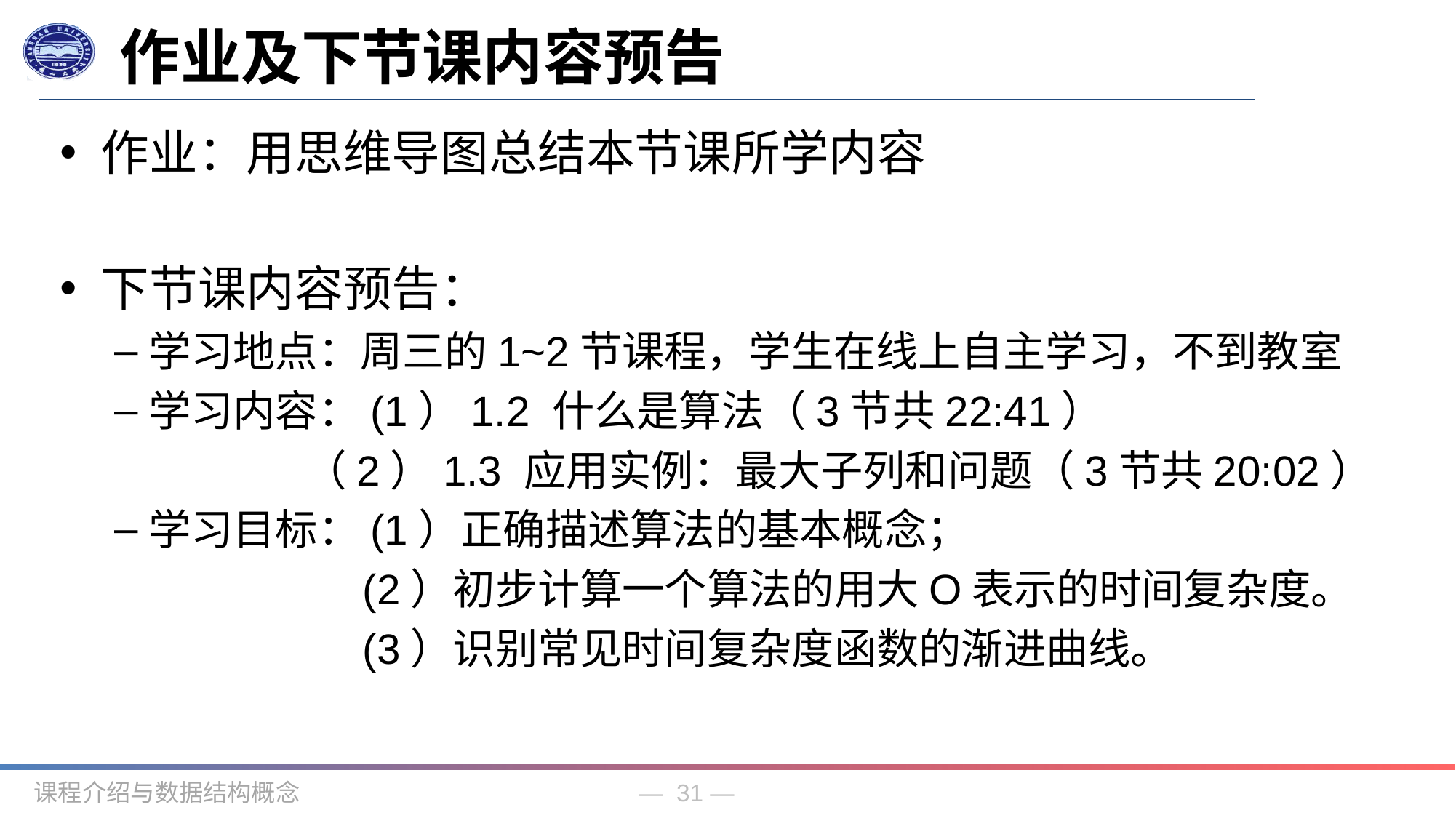

作业及下节课内容预告
作业：用思维导图总结本节课所学内容

下节课内容预告：
学习地点：周三的1~2节课程，学生在线上自主学习，不到教室
学习内容：(1）1.2 什么是算法（3节共22:41）
                   （2）1.3 应用实例：最大子列和问题（3节共20:02）
学习目标：(1）正确描述算法的基本概念；
                     (2）初步计算一个算法的用大O表示的时间复杂度。
                     (3）识别常见时间复杂度函数的渐进曲线。